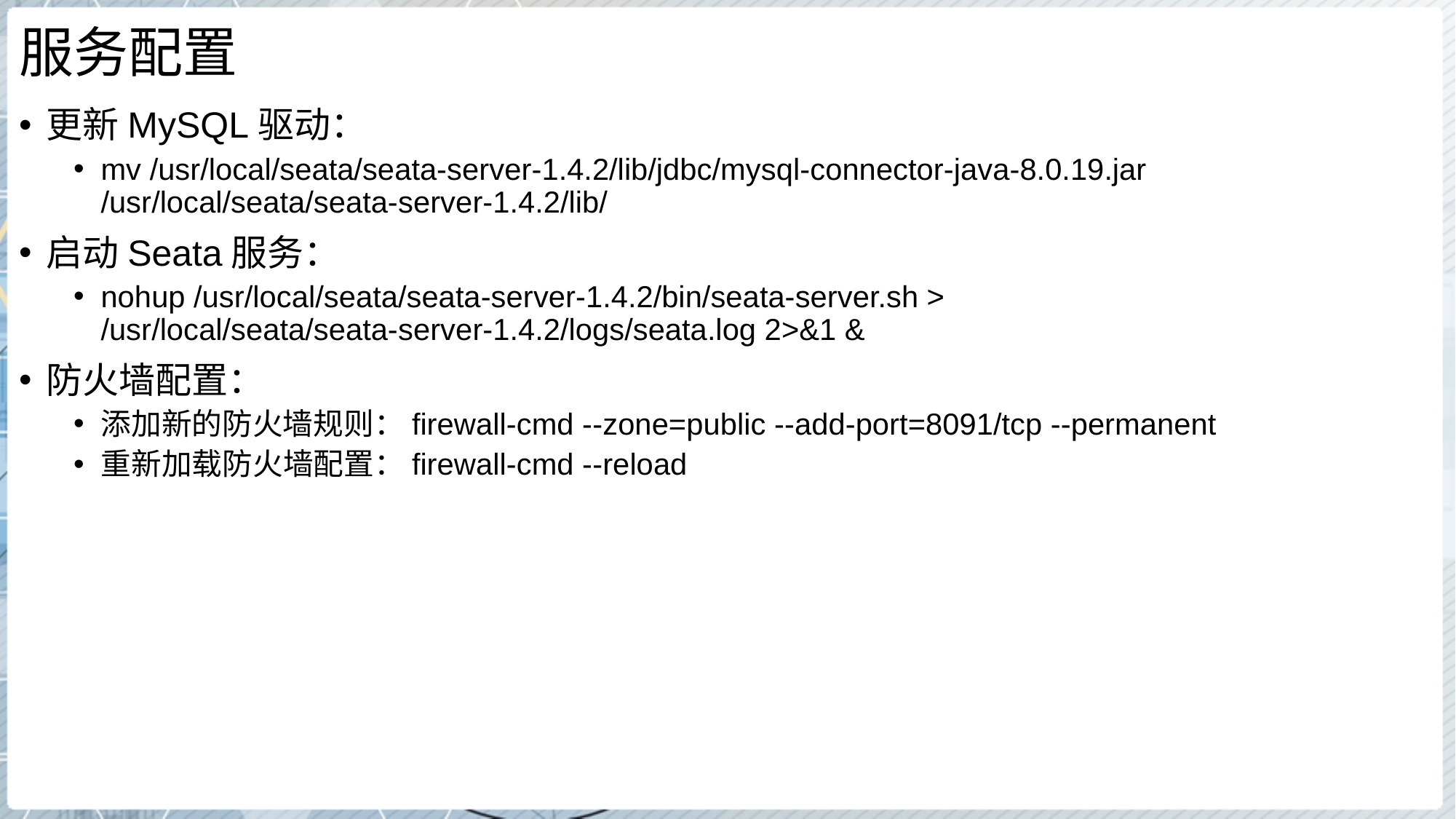

# 服务配置
更新MySQL驱动：
mv /usr/local/seata/seata-server-1.4.2/lib/jdbc/mysql-connector-java-8.0.19.jar /usr/local/seata/seata-server-1.4.2/lib/
启动Seata服务：
nohup /usr/local/seata/seata-server-1.4.2/bin/seata-server.sh > /usr/local/seata/seata-server-1.4.2/logs/seata.log 2>&1 &
防火墙配置：
添加新的防火墙规则：firewall-cmd --zone=public --add-port=8091/tcp --permanent
重新加载防火墙配置：firewall-cmd --reload